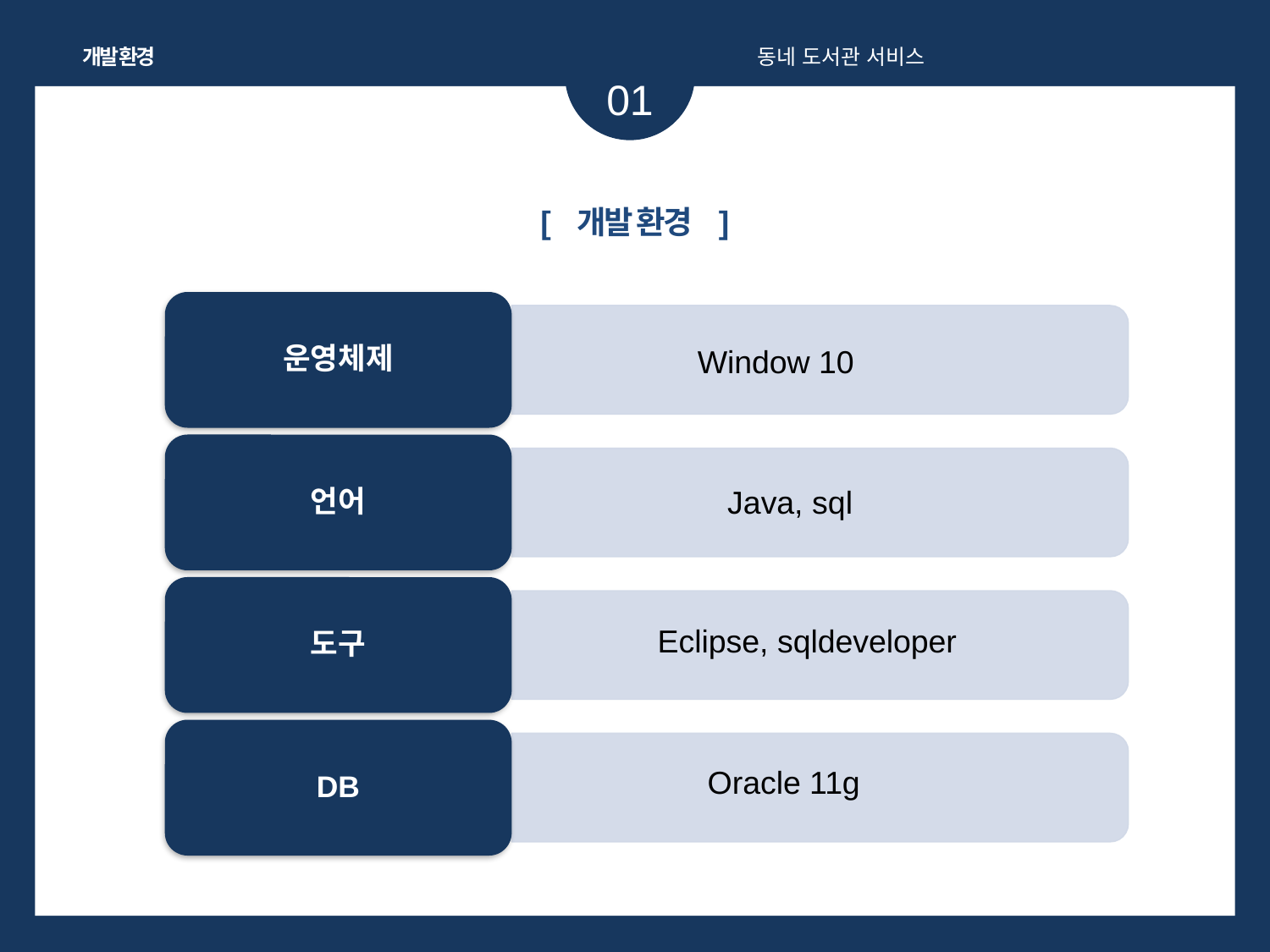

개발 환경
동네 도서관 서비스
01

[   개발 환경   ]

운영체제

언어

도구

DB

Window 10
Java, sql
Eclipse, sqldeveloper
Oracle 11g